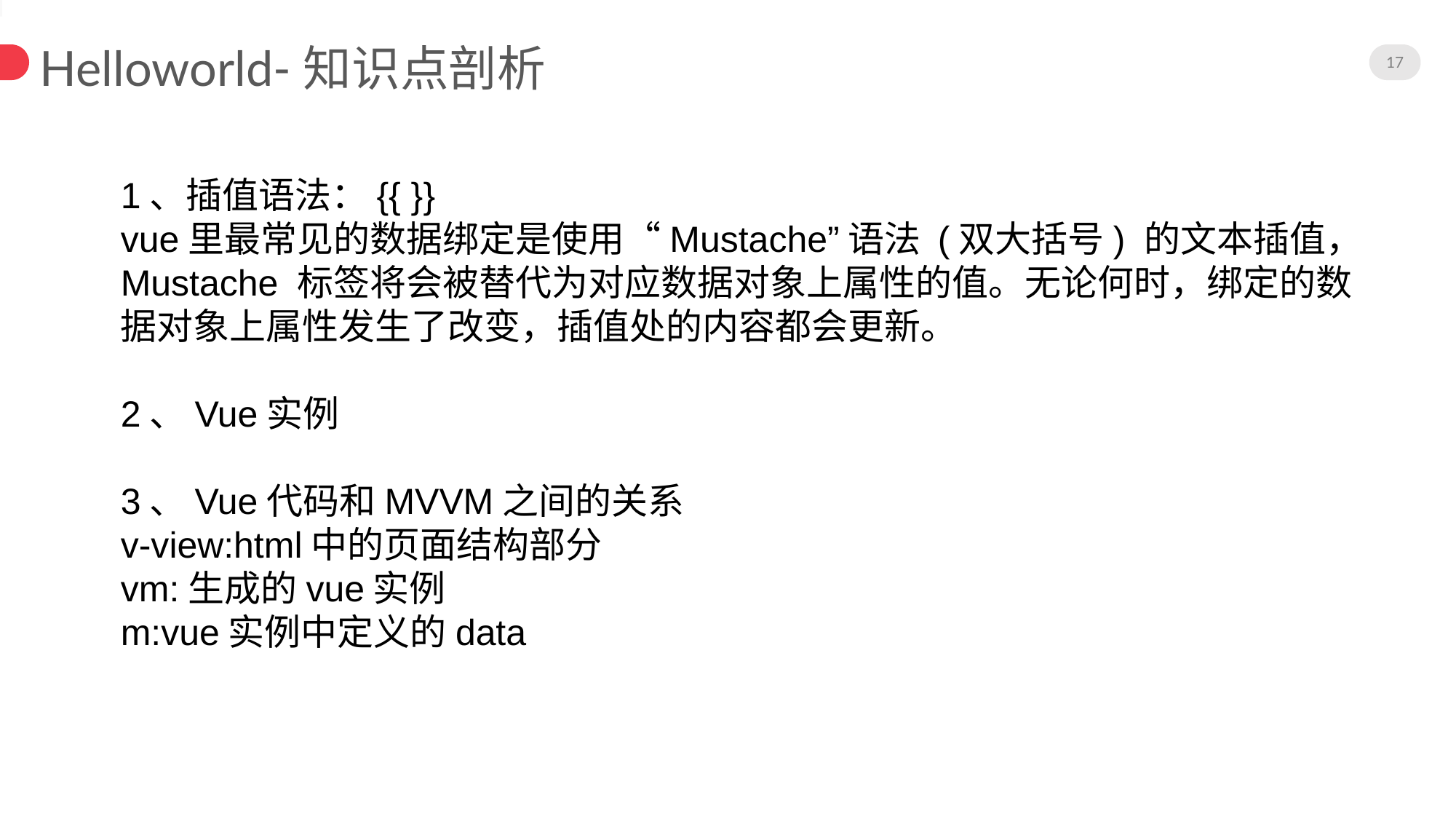

17
Helloworld-知识点剖析
1、插值语法：{{ }}
vue里最常见的数据绑定是使用“Mustache”语法 (双大括号) 的文本插值，Mustache 标签将会被替代为对应数据对象上属性的值。无论何时，绑定的数据对象上属性发生了改变，插值处的内容都会更新。

2、Vue实例

3、Vue代码和MVVM之间的关系
v-view:html中的页面结构部分
vm:生成的vue实例
m:vue实例中定义的data